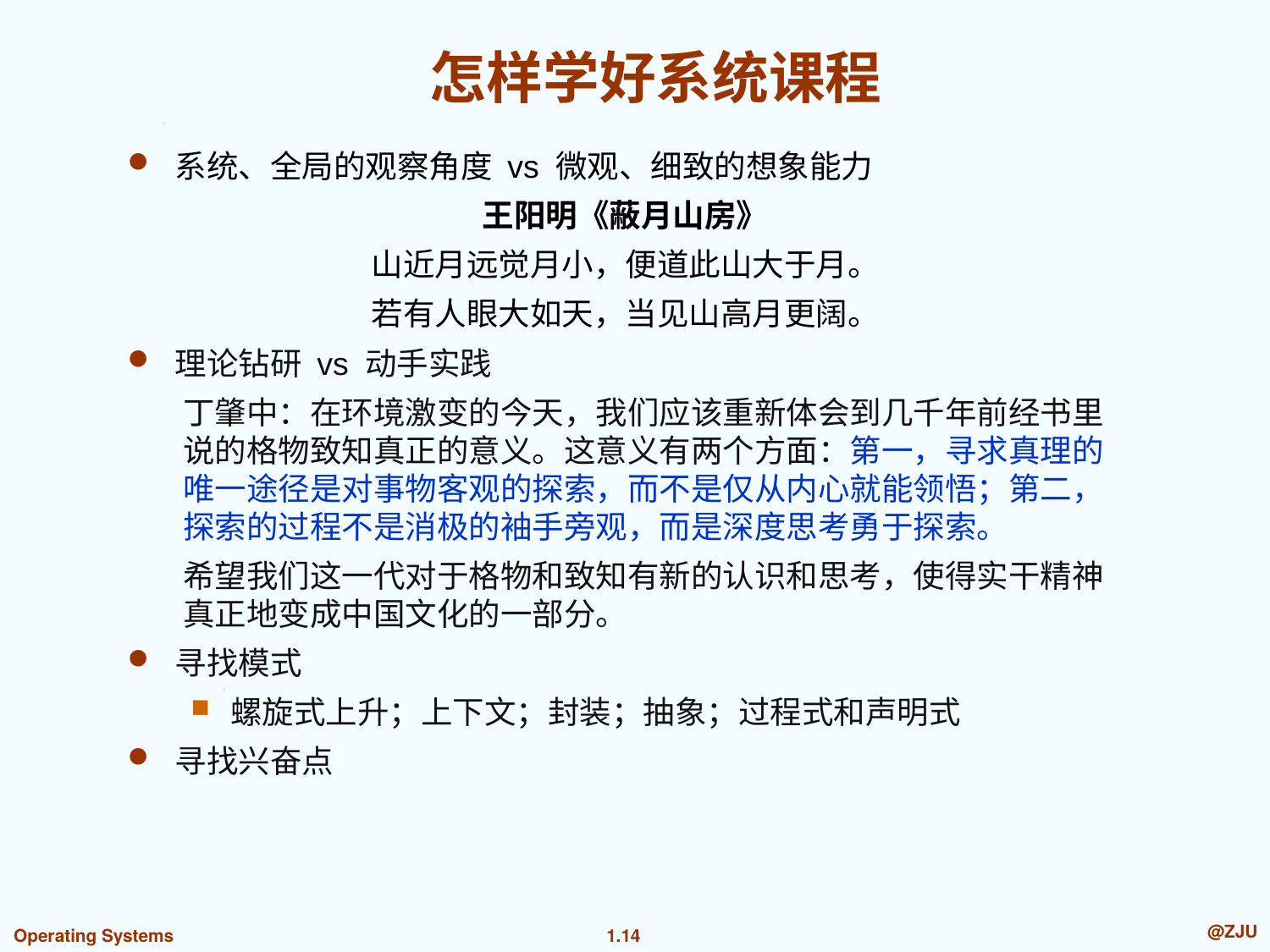

# 怎样学好系统课程
系统、全局的观察角度 vs 微观、细致的想象能力
王阳明《蔽月山房》
山近月远觉月小，便道此山大于月。
若有人眼大如天，当见山高月更阔。
理论钻研 vs 动手实践
丁肇中：在环境激变的今天，我们应该重新体会到几千年前经书里说的格物致知真正的意义。这意义有两个方面：第一，寻求真理的唯一途径是对事物客观的探索，而不是仅从内心就能领悟；第二，探索的过程不是消极的袖手旁观，而是深度思考勇于探索。
希望我们这一代对于格物和致知有新的认识和思考，使得实干精神真正地变成中国文化的一部分。
寻找模式
螺旋式上升；上下文；封装；抽象；过程式和声明式
寻找兴奋点